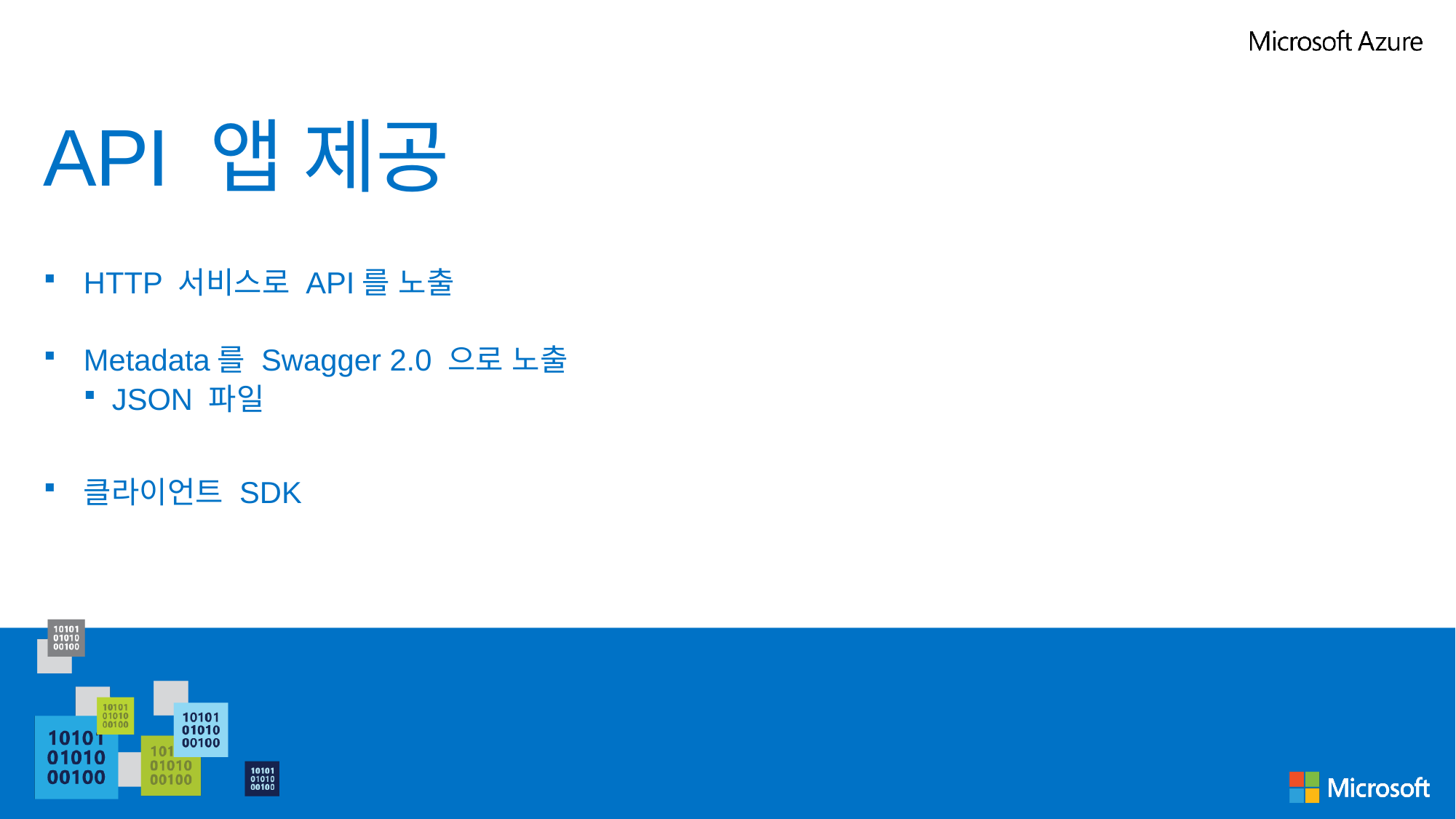

# API 앱 제공
HTTP 서비스로 API를 노출

Metadata를 Swagger 2.0 으로 노출
JSON 파일

클라이언트 SDK